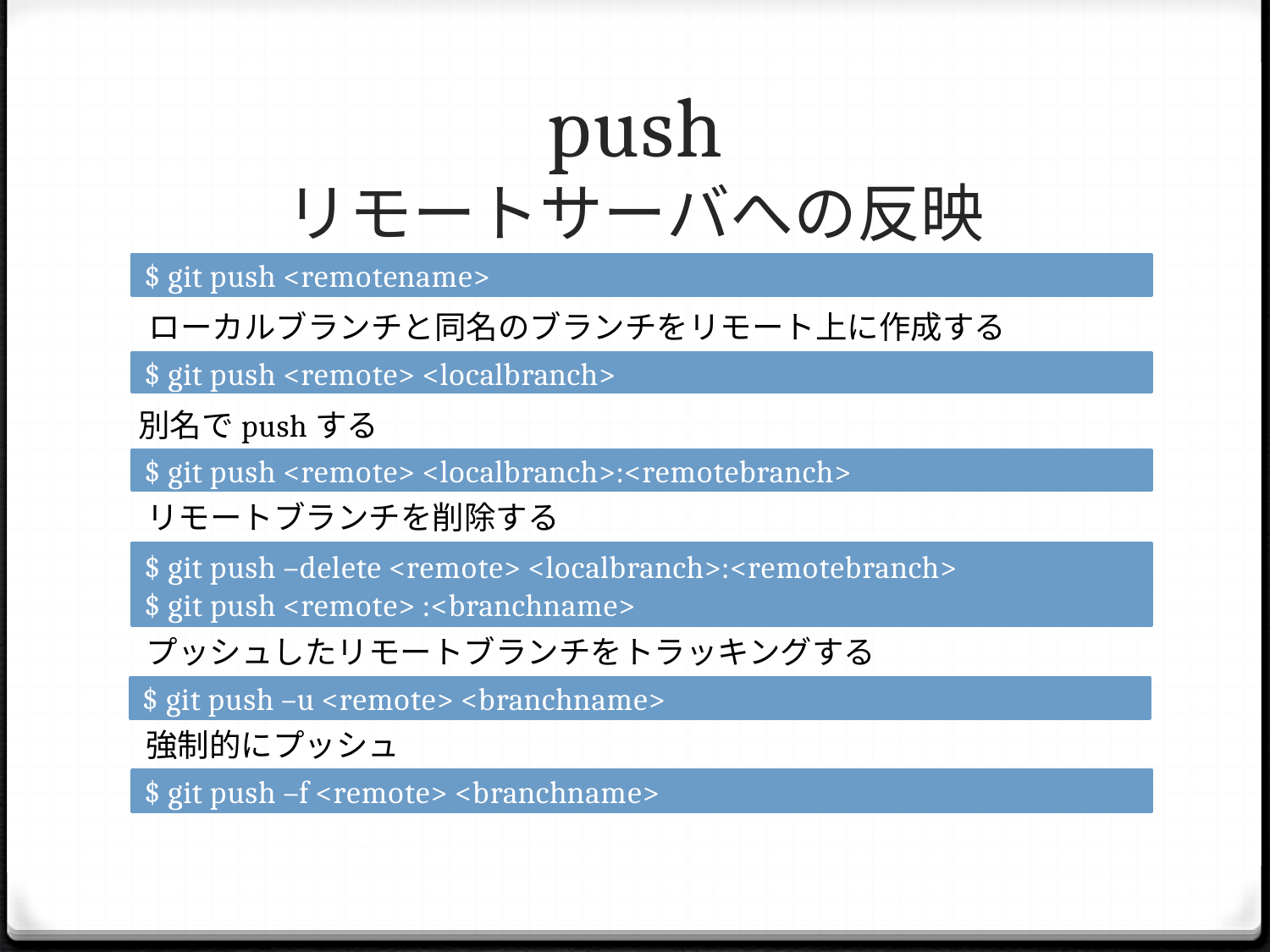

# push リモートサーバへの反映
$ git push <remotename>
ローカルブランチと同名のブランチをリモート上に作成する
$ git push <remote> <localbranch>
別名でpushする
$ git push <remote> <localbranch>:<remotebranch>
リモートブランチを削除する
$ git push –delete <remote> <localbranch>:<remotebranch>
$ git push <remote> :<branchname>
プッシュしたリモートブランチをトラッキングする
$ git push –u <remote> <branchname>
強制的にプッシュ
$ git push –f <remote> <branchname>